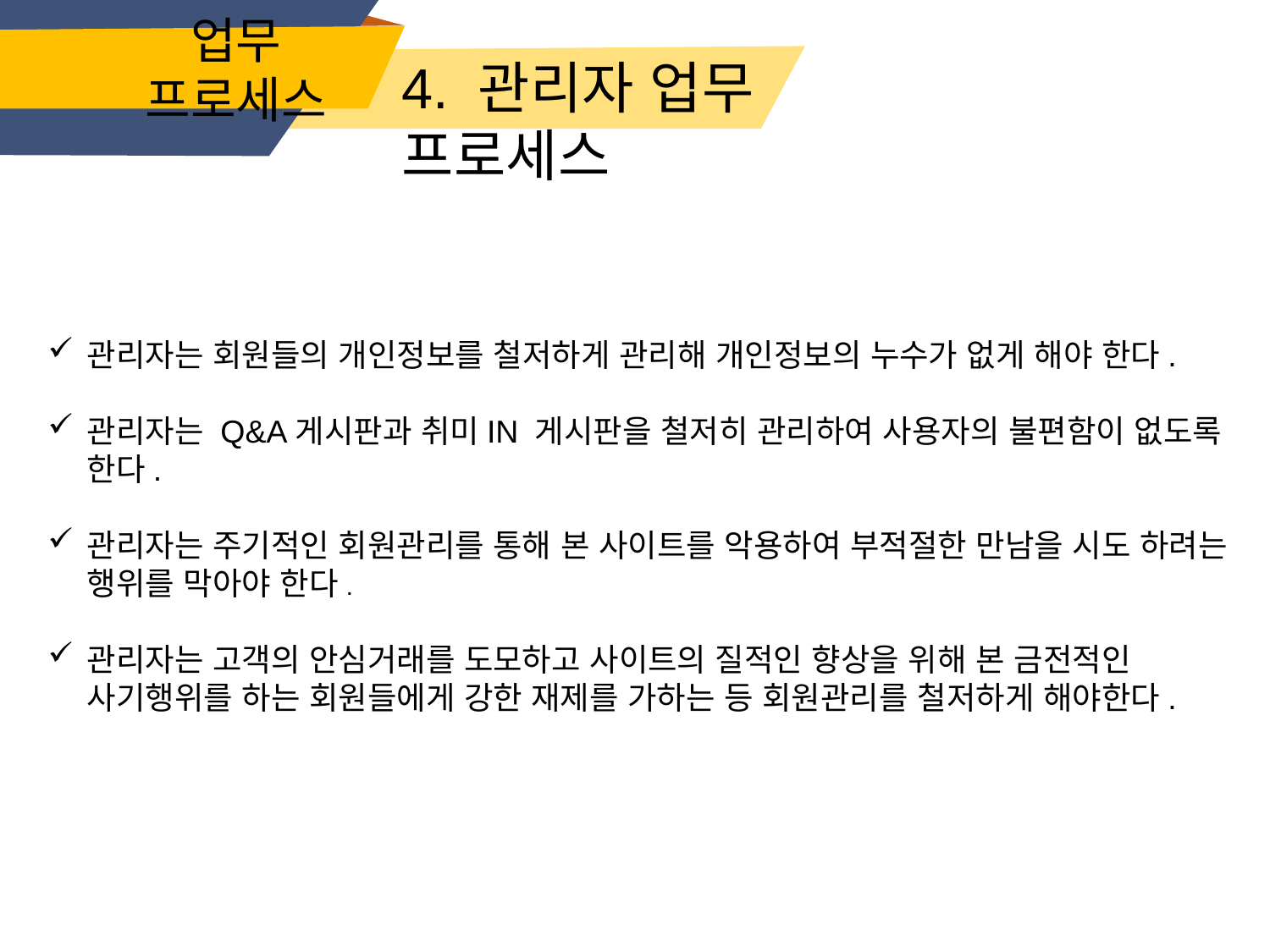

업무 프로세스

4. 관리자 업무 프로세스
관리자는 회원들의 개인정보를 철저하게 관리해 개인정보의 누수가 없게 해야 한다.

관리자는 Q&A게시판과 취미IN 게시판을 철저히 관리하여 사용자의 불편함이 없도록 한다.

관리자는 주기적인 회원관리를 통해 본 사이트를 악용하여 부적절한 만남을 시도 하려는 행위를 막아야 한다.

관리자는 고객의 안심거래를 도모하고 사이트의 질적인 향상을 위해 본 금전적인 사기행위를 하는 회원들에게 강한 재제를 가하는 등 회원관리를 철저하게 해야한다.